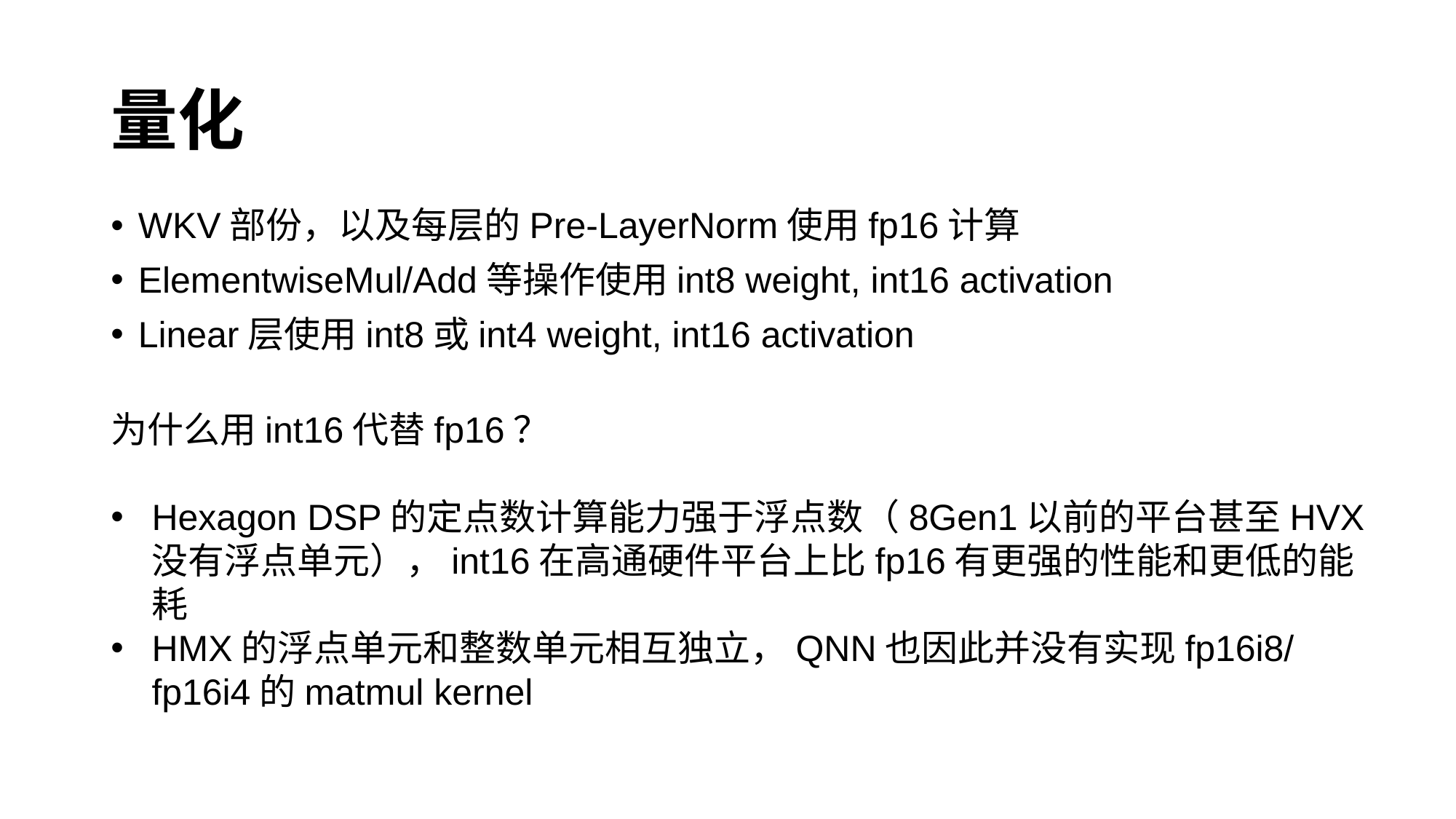

# 量化
WKV部份，以及每层的Pre-LayerNorm使用fp16计算
ElementwiseMul/Add等操作使用int8 weight, int16 activation
Linear层使用int8或int4 weight, int16 activation
为什么用int16代替fp16？

Hexagon DSP的定点数计算能力强于浮点数（8Gen1以前的平台甚至HVX没有浮点单元），int16在高通硬件平台上比fp16有更强的性能和更低的能耗
HMX的浮点单元和整数单元相互独立，QNN也因此并没有实现fp16i8/fp16i4的matmul kernel